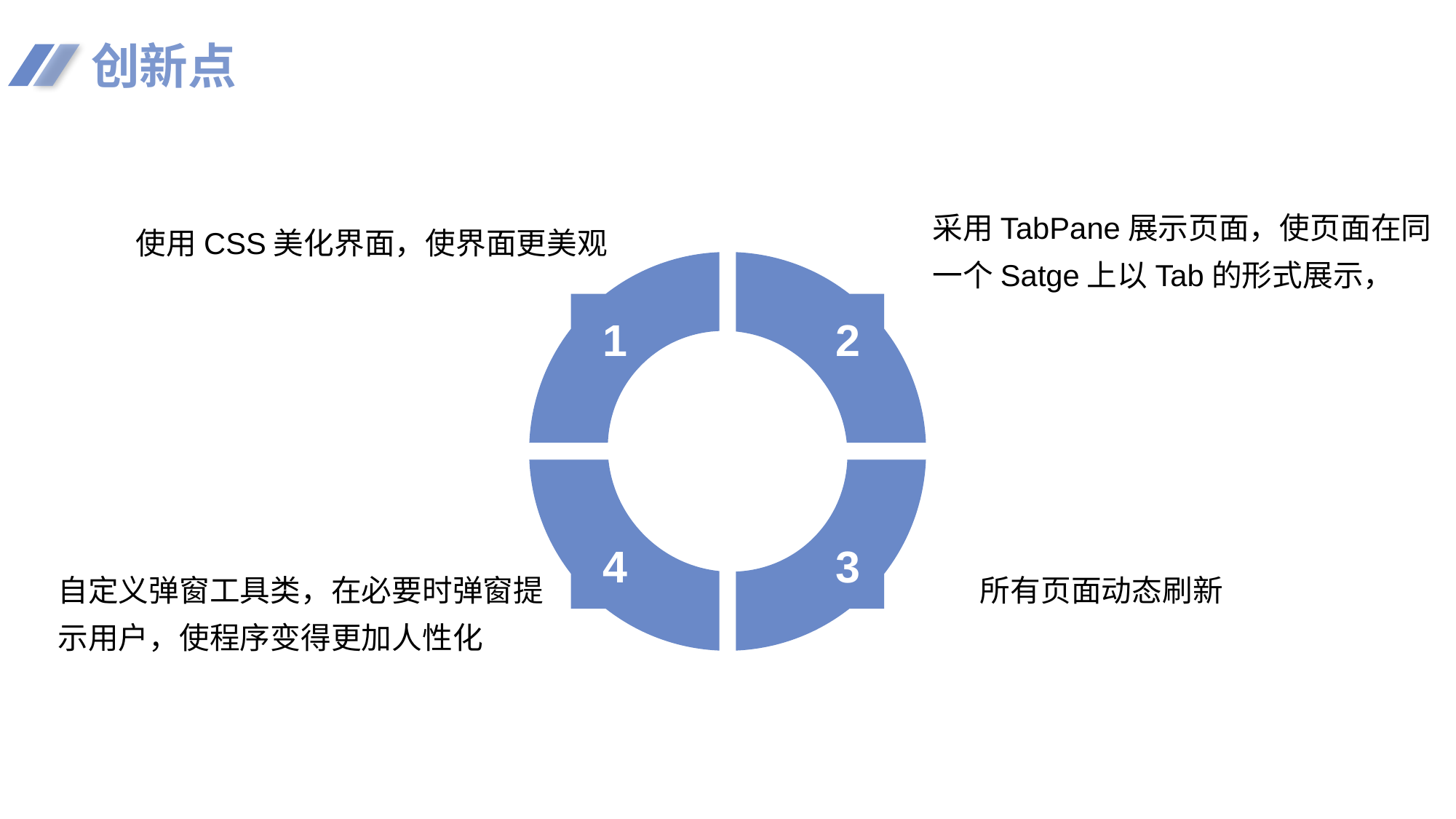

创新点
采用TabPane展示页面，使页面在同一个Satge上以Tab的形式展示，
使用CSS美化界面，使界面更美观

1
2

4
3
自定义弹窗工具类，在必要时弹窗提示用户，使程序变得更加人性化
所有页面动态刷新